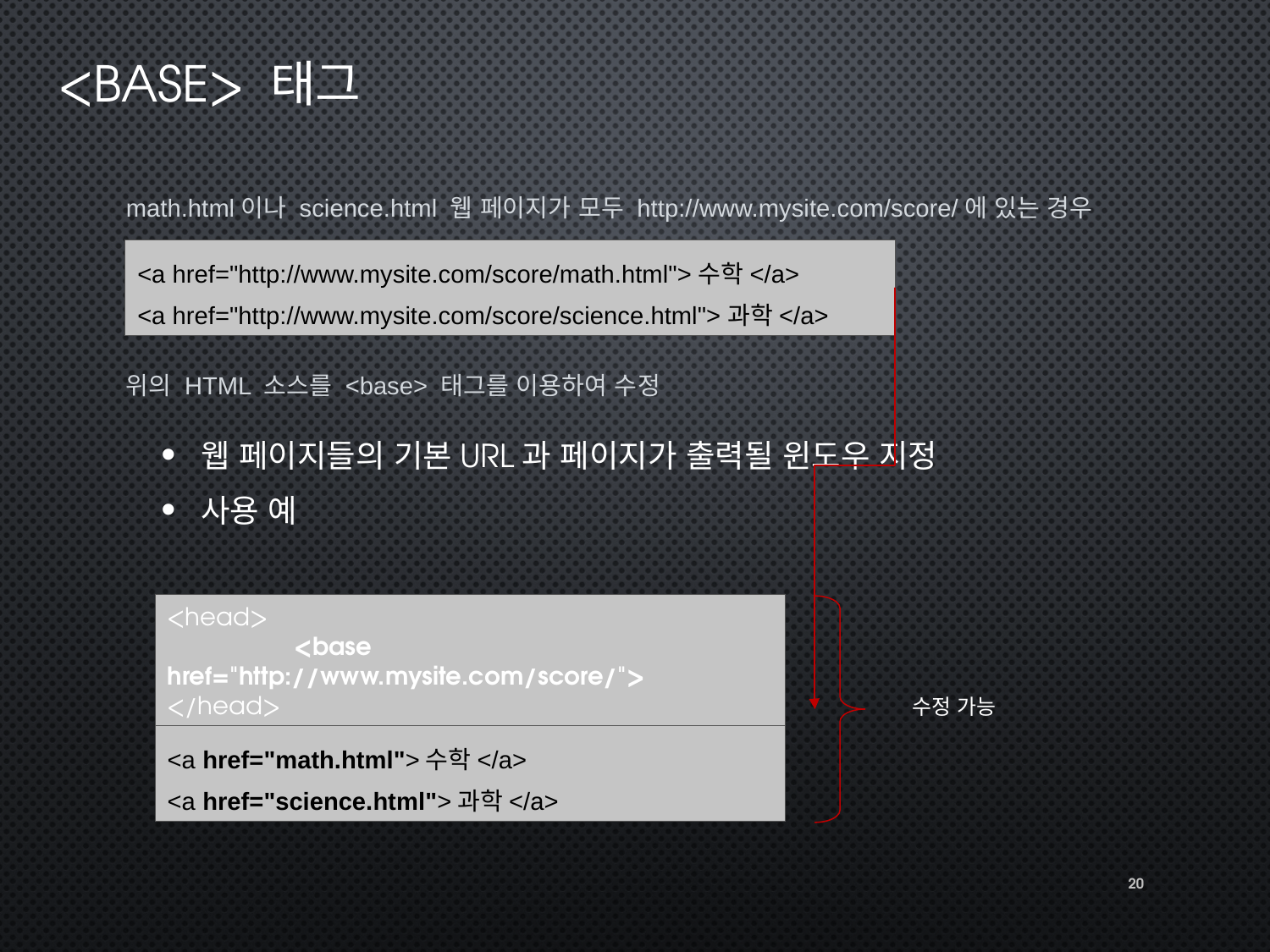

# <base> 태그
math.html이나 science.html 웹 페이지가 모두 http://www.mysite.com/score/에 있는 경우
<a href="http://www.mysite.com/score/math.html">수학</a>
<a href="http://www.mysite.com/score/science.html">과학</a>
위의 HTML 소스를 <base> 태그를 이용하여 수정
웹 페이지들의 기본URL과 페이지가 출력될 윈도우 지정
사용 예
<head>
	<base href="http://www.mysite.com/score/">
</head>

수정 가능
<a href="math.html">수학</a>
<a href="science.html">과학</a>
20